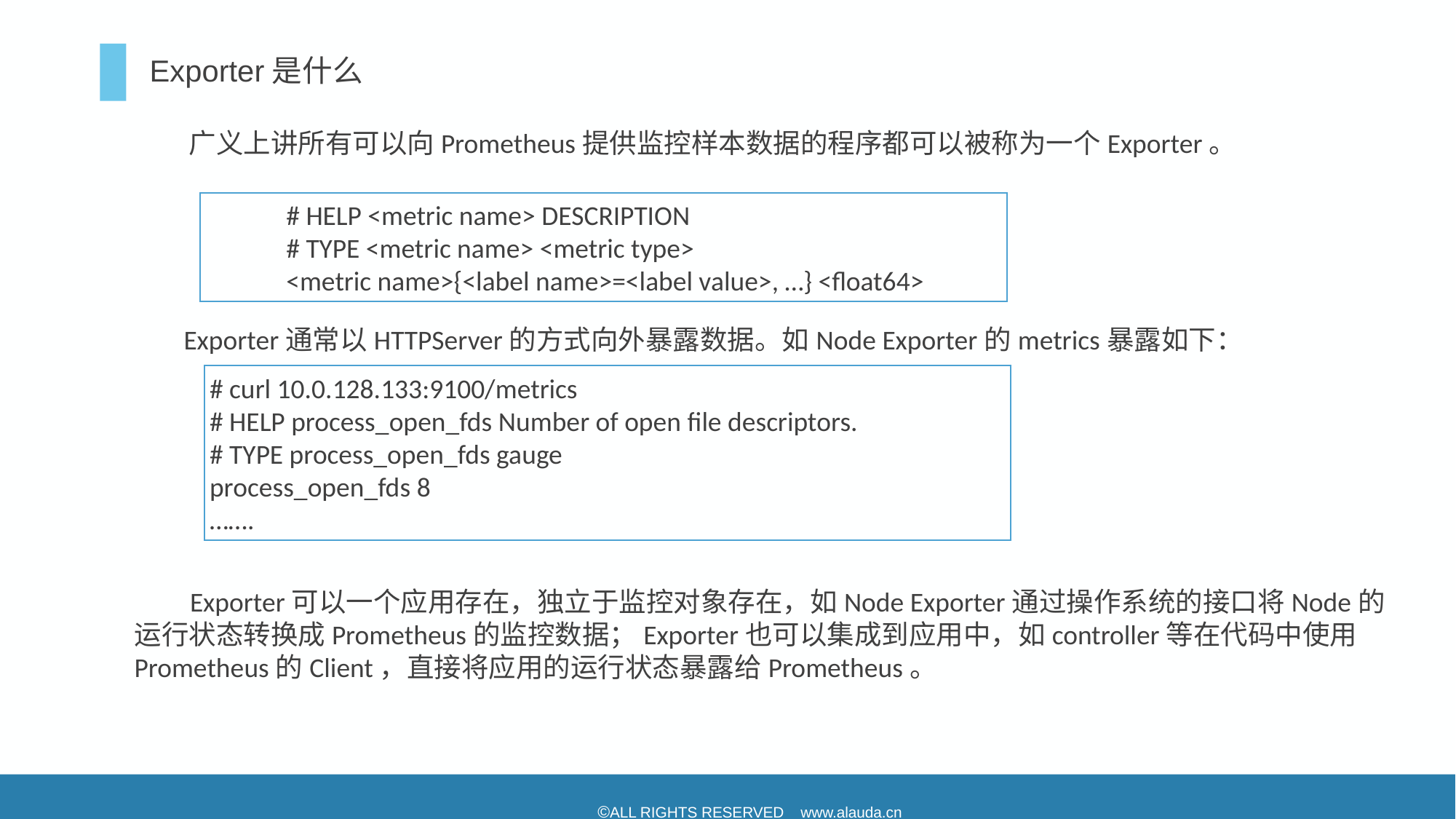

# Exporter是什么
广义上讲所有可以向Prometheus提供监控样本数据的程序都可以被称为一个Exporter。

        Exporter通常以HTTPServer的方式向外暴露数据。如Node Exporter的metrics暴露如下：

         Exporter可以一个应用存在，独立于监控对象存在，如Node Exporter通过操作系统的接口将Node的运行状态转换成Prometheus的监控数据；Exporter也可以集成到应用中，如controller等在代码中使用Prometheus的Client，直接将应用的运行状态暴露给Prometheus。

             # HELP <metric name> DESCRIPTION
             # TYPE <metric name> <metric type>
             <metric name>{<label name>=<label value>, …} <float64>
# curl 10.0.128.133:9100/metrics
# HELP process_open_fds Number of open file descriptors.
# TYPE process_open_fds gauge
process_open_fds 8
…….